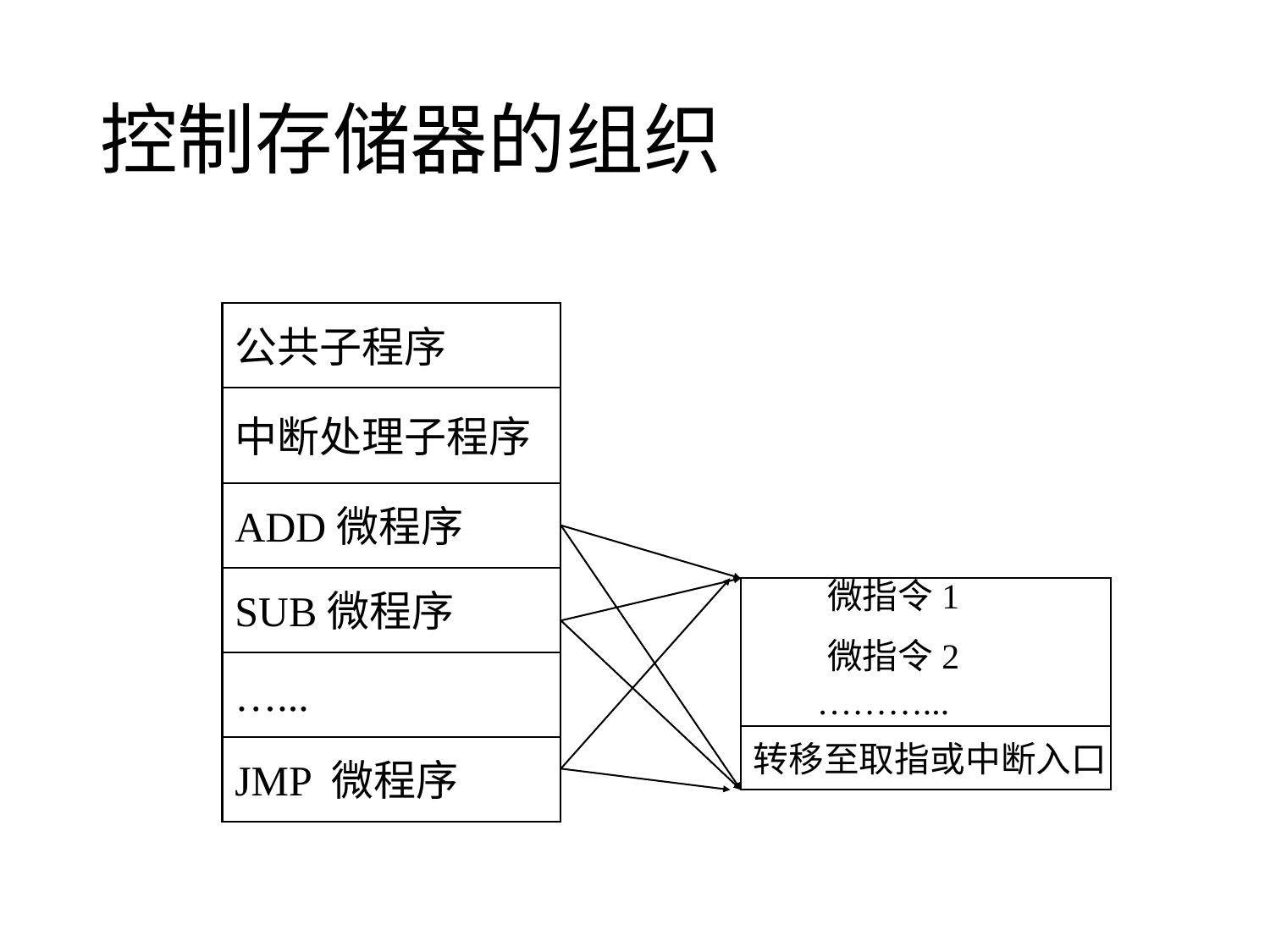

# 控制存储器的组织

公共子程序
中断处理子程序
ADD微程序

SUB微程序
微指令1
微指令2

…...
………...

转移至取指或中断入口
JMP 微程序